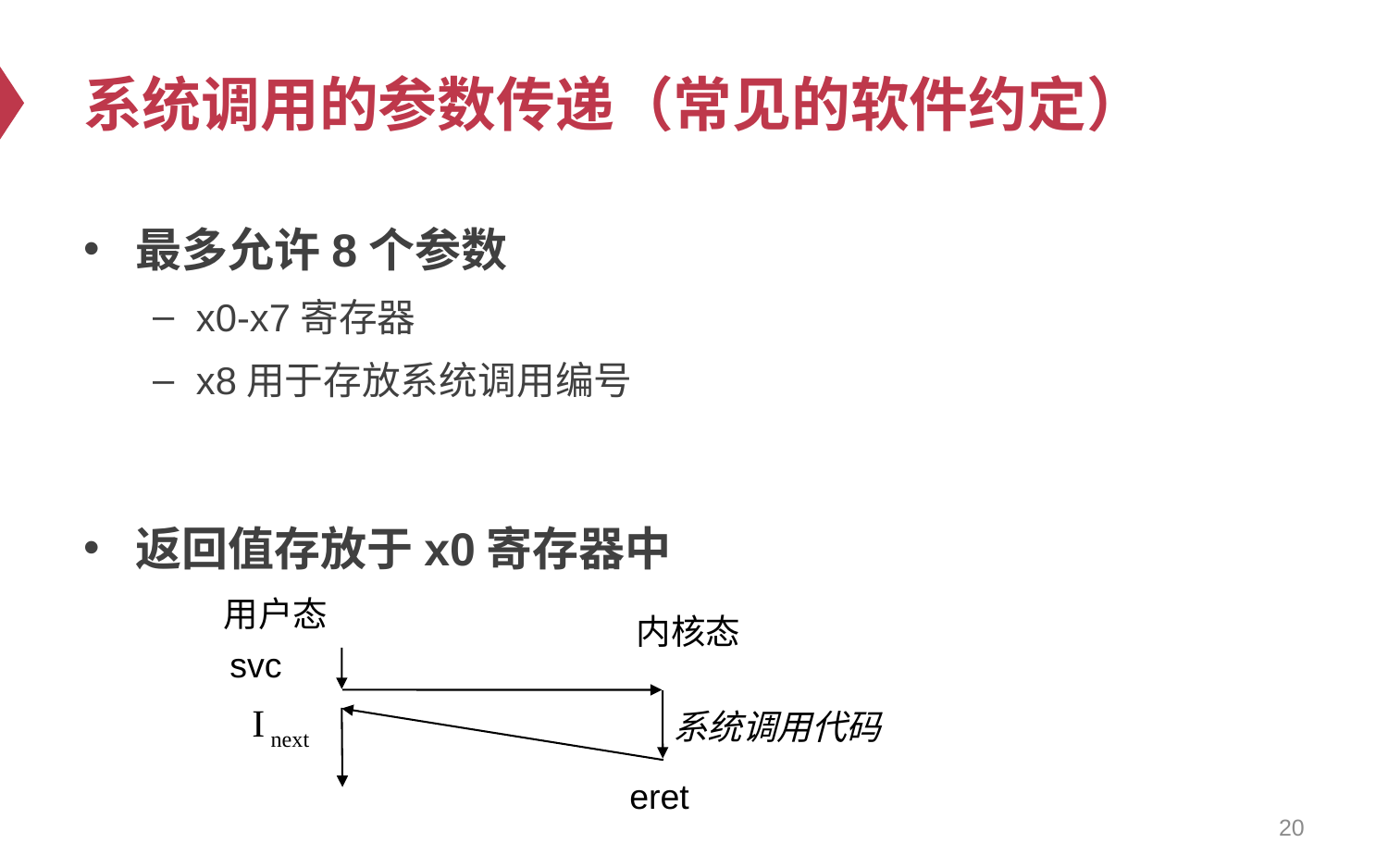

# 系统调用的参数传递（常见的软件约定）
最多允许8个参数
x0-x7寄存器
x8用于存放系统调用编号

返回值存放于x0寄存器中
用户态
内核态
svc

I next
系统调用代码

eret
20